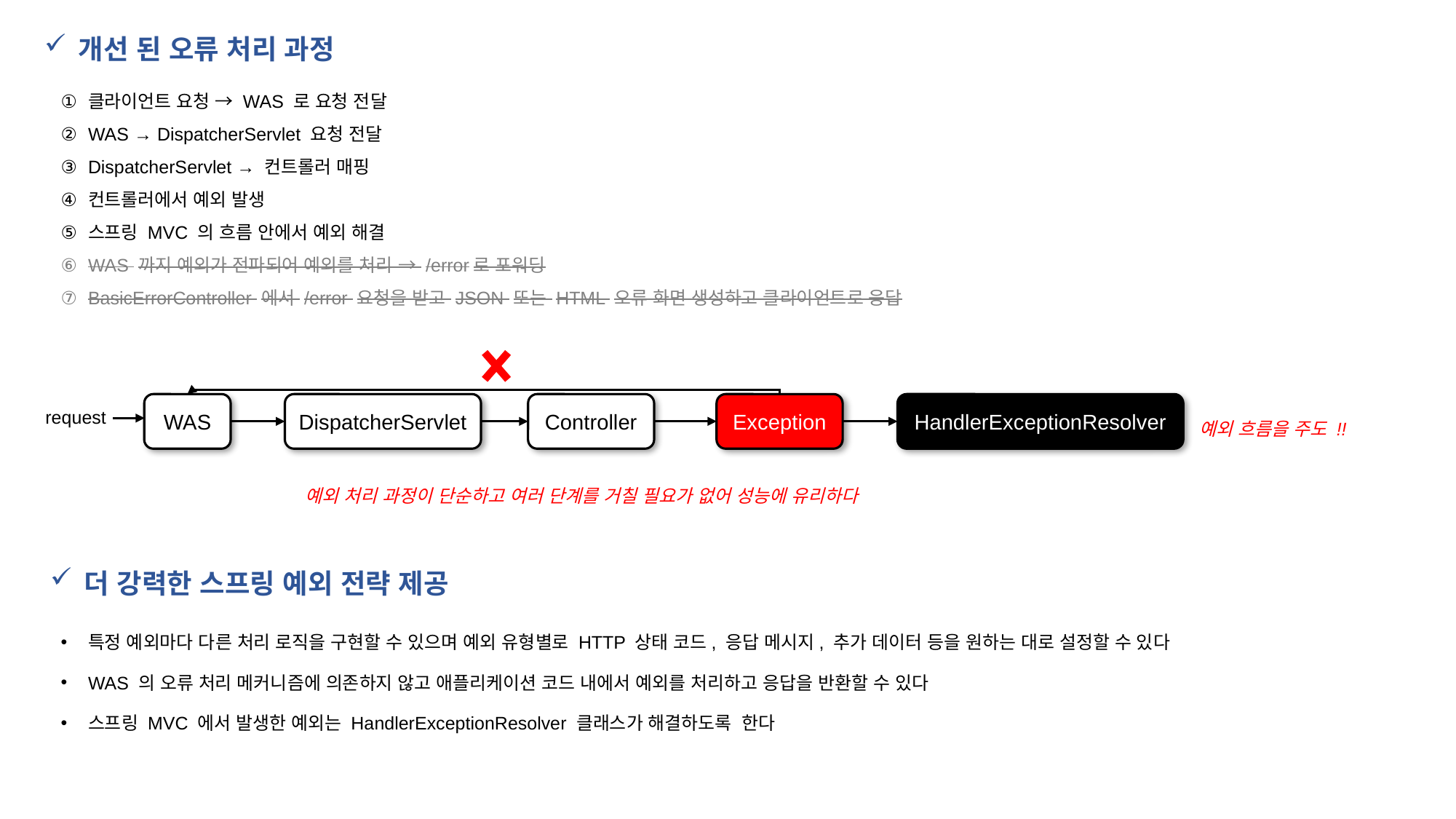

개선 된 오류 처리 과정
클라이언트 요청 → WAS 로 요청 전달
WAS → DispatcherServlet 요청 전달
DispatcherServlet → 컨트롤러 매핑
컨트롤러에서 예외 발생
스프링 MVC 의 흐름 안에서 예외 해결
WAS 까지 예외가 전파되어 예외를 처리 → /error로 포워딩
BasicErrorController 에서 /error 요청을 받고 JSON 또는 HTML 오류 화면 생성하고 클라이언트로 응답

Exception
HandlerExceptionResolver
WAS
DispatcherServlet
Controller
request
예외 흐름을 주도 !!
예외 처리 과정이 단순하고 여러 단계를 거칠 필요가 없어 성능에 유리하다
더 강력한 스프링 예외 전략 제공
특정 예외마다 다른 처리 로직을 구현할 수 있으며 예외 유형별로 HTTP 상태 코드, 응답 메시지, 추가 데이터 등을 원하는 대로 설정할 수 있다
WAS 의 오류 처리 메커니즘에 의존하지 않고 애플리케이션 코드 내에서 예외를 처리하고 응답을 반환할 수 있다
스프링 MVC 에서 발생한 예외는 HandlerExceptionResolver 클래스가 해결하도록  한다